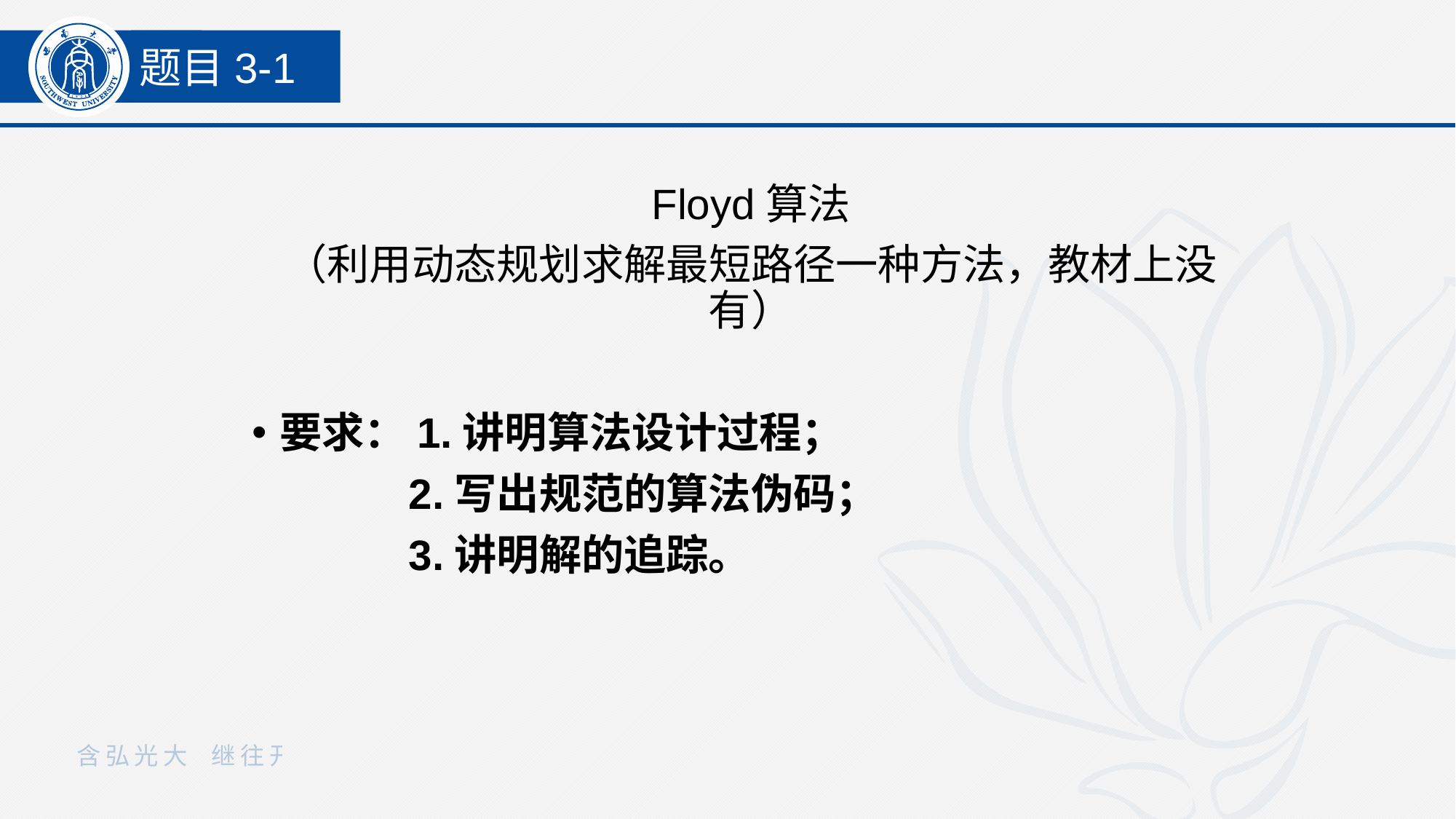

题目3-1
Floyd算法
（利用动态规划求解最短路径一种方法，教材上没有）

要求：1.讲明算法设计过程；
 	    2.写出规范的算法伪码；
	    3.讲明解的追踪。